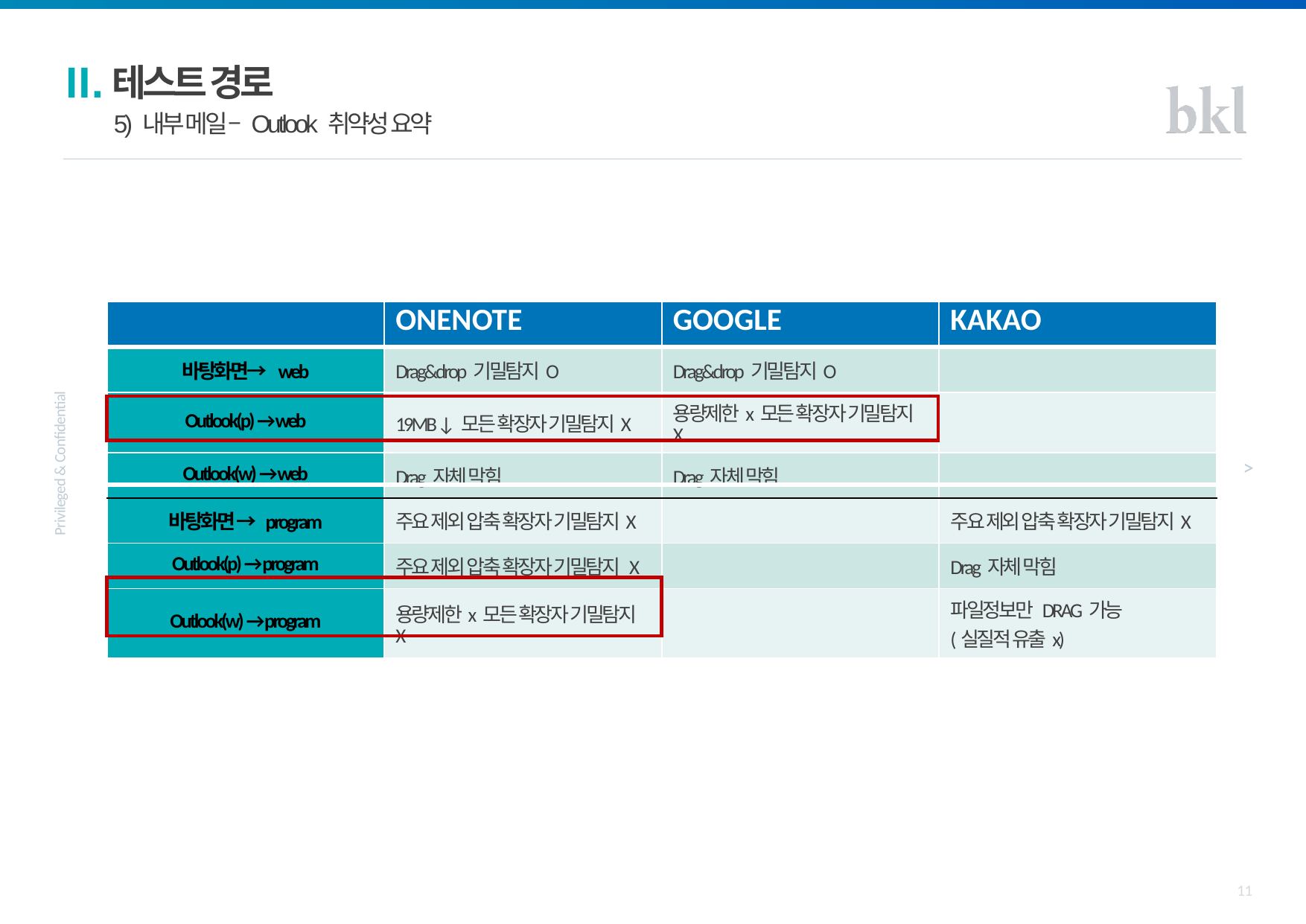

II.
테스트 경로
5) 내부 메일 – Outlook 취약성 요약
|  | ONENOTE | GOOGLE | KAKAO |
| --- | --- | --- | --- |
| 바탕화면→ web | Drag&drop 기밀탐지O | Drag&drop 기밀탐지O |  |
| Outlook(p) → web | 19MB↓ 모든 확장자 기밀탐지X | 용량제한x 모든 확장자 기밀탐지X |  |
| Outlook(w) → web | Drag 자체 막힘 | Drag 자체 막힘 |  |
| 바탕화면 → program | 주요 제외 압축 확장자 기밀탐지X |  | 주요 제외 압축 확장자 기밀탐지X |
| Outlook(p) → program | 주요 제외 압축 확장자 기밀탐지 X |  | Drag 자체 막힘 |
| Outlook(w) → program | 용량제한x 모든 확장자 기밀탐지X |  | 파일정보만 DRAG 가능 (실질적 유출x) |

11